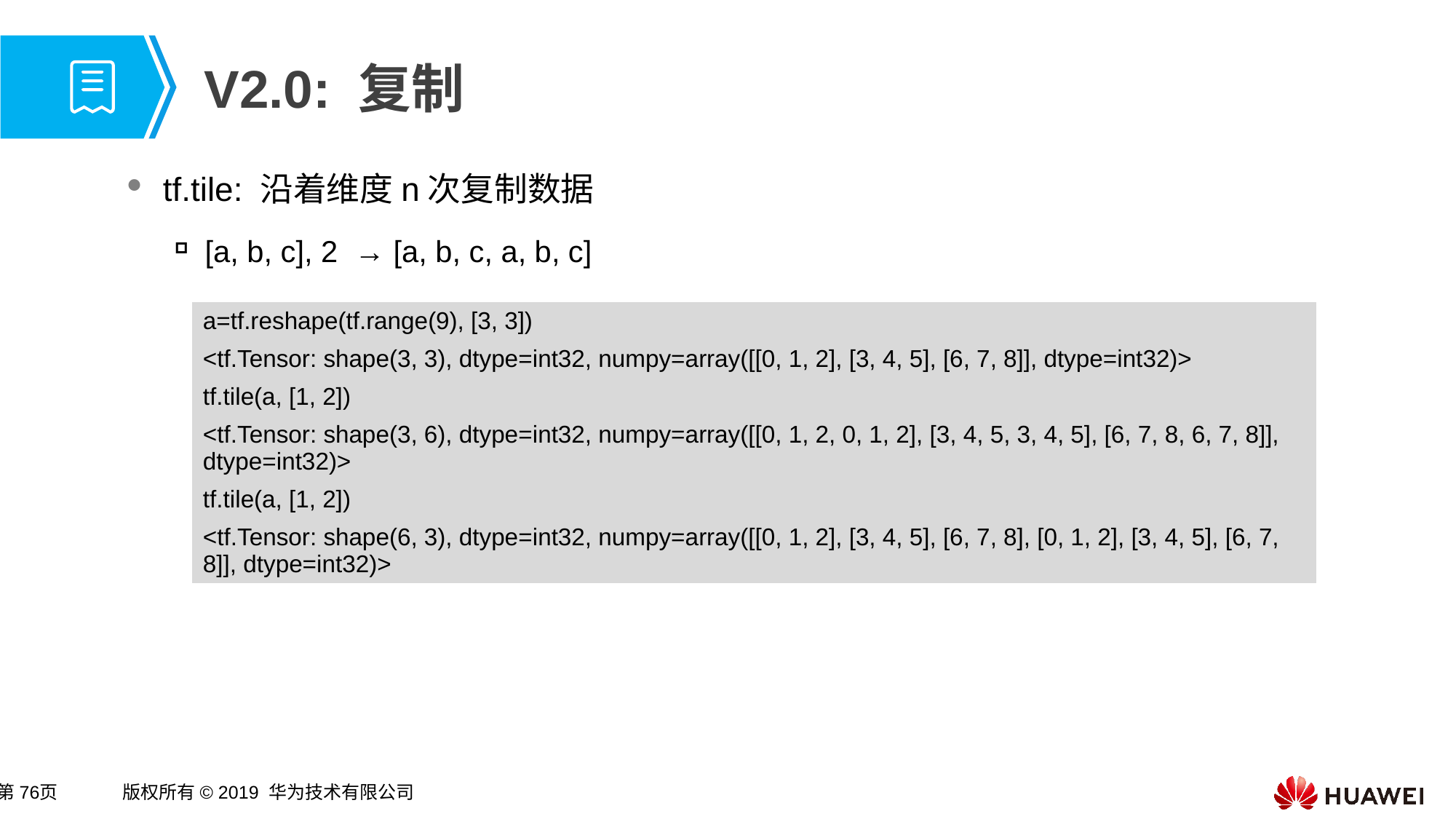

# V2.0: 复制
tf.tile: 沿着维度n次复制数据
[a, b, c], 2  → [a, b, c, a, b, c]

| a=tf.reshape(tf.range(9), [3, 3]) |
| --- |
| <tf.Tensor: shape(3, 3), dtype=int32, numpy=array([[0, 1, 2], [3, 4, 5], [6, 7, 8]], dtype=int32)> |
| tf.tile(a, [1, 2]) |
| <tf.Tensor: shape(3, 6), dtype=int32, numpy=array([[0, 1, 2, 0, 1, 2], [3, 4, 5, 3, 4, 5], [6, 7, 8, 6, 7, 8]], dtype=int32)> |
| tf.tile(a, [1, 2]) |
| <tf.Tensor: shape(6, 3), dtype=int32, numpy=array([[0, 1, 2], [3, 4, 5], [6, 7, 8], [0, 1, 2], [3, 4, 5], [6, 7, 8]], dtype=int32)> |